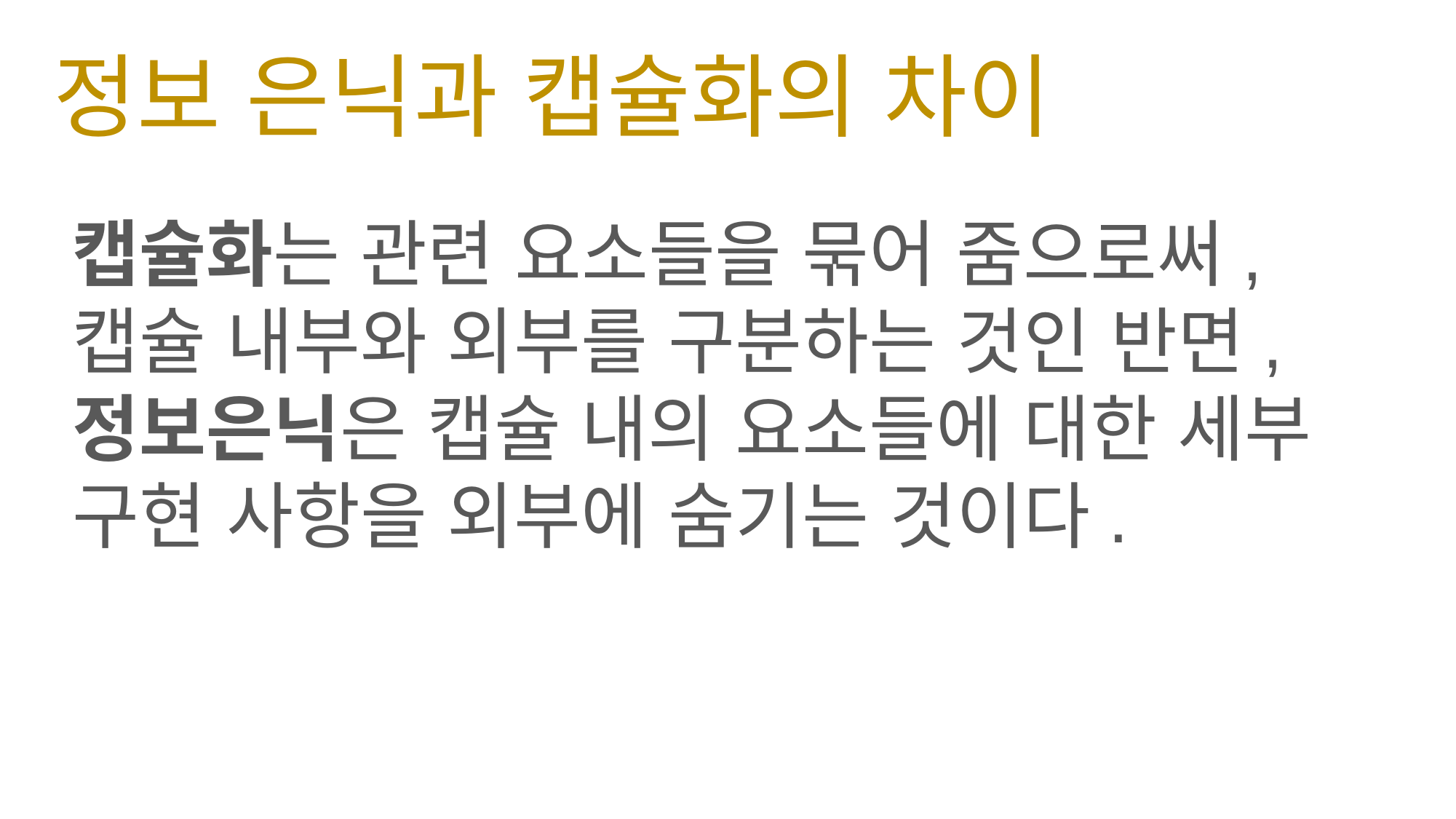

# 정보 은닉과 캡슐화의 차이
캡슐화는 관련 요소들을 묶어 줌으로써, 캡슐 내부와 외부를 구분하는 것인 반면,
정보은닉은 캡슐 내의 요소들에 대한 세부 구현 사항을 외부에 숨기는 것이다.